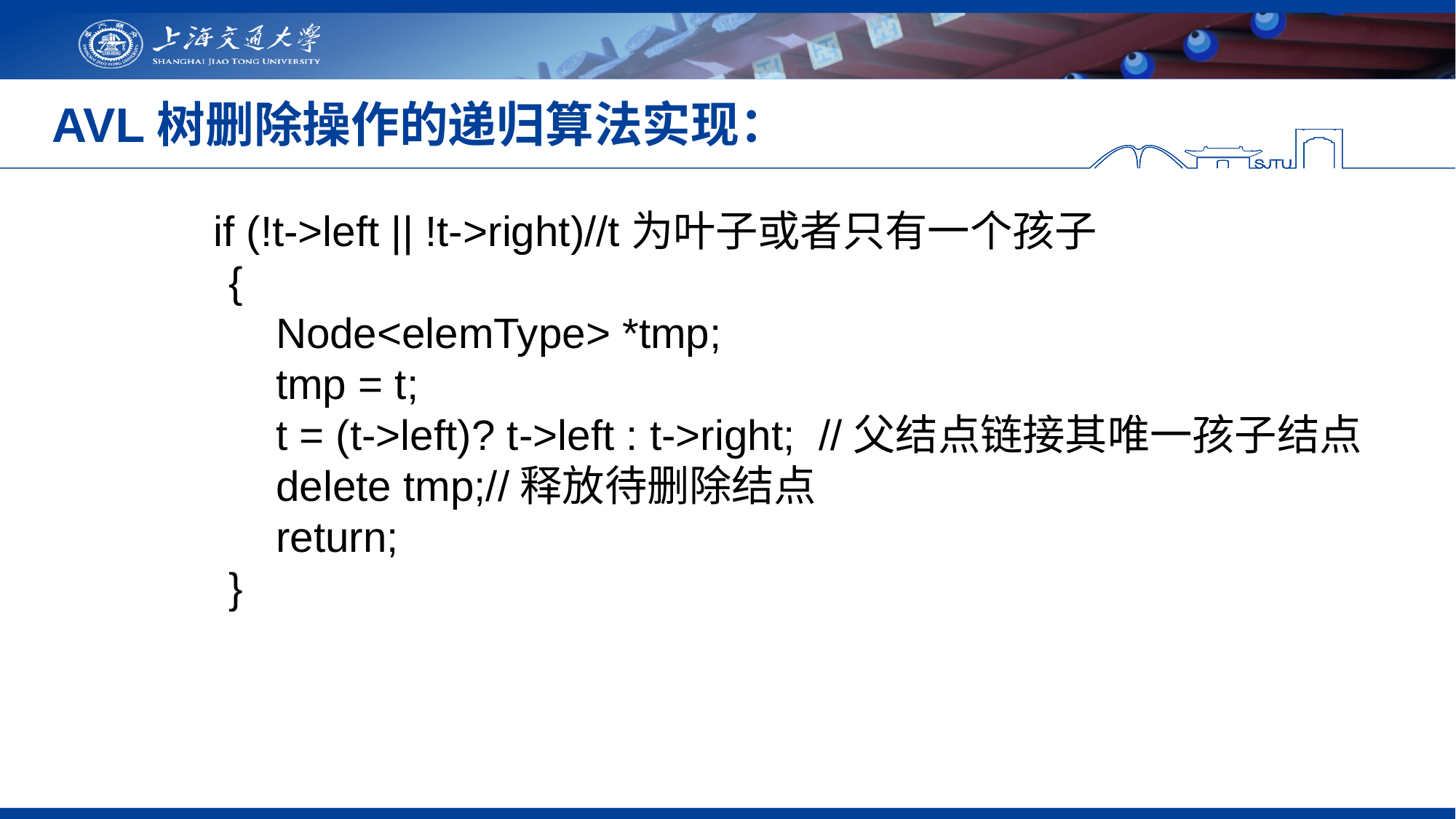

# AVL树删除操作的递归算法实现：
            if (!t->left || !t->right)//t为叶子或者只有一个孩子
            {
                Node<elemType> *tmp;
                tmp = t;
                t = (t->left)? t->left : t->right;  //父结点链接其唯一孩子结点
                delete tmp;//释放待删除结点
                return;
            }